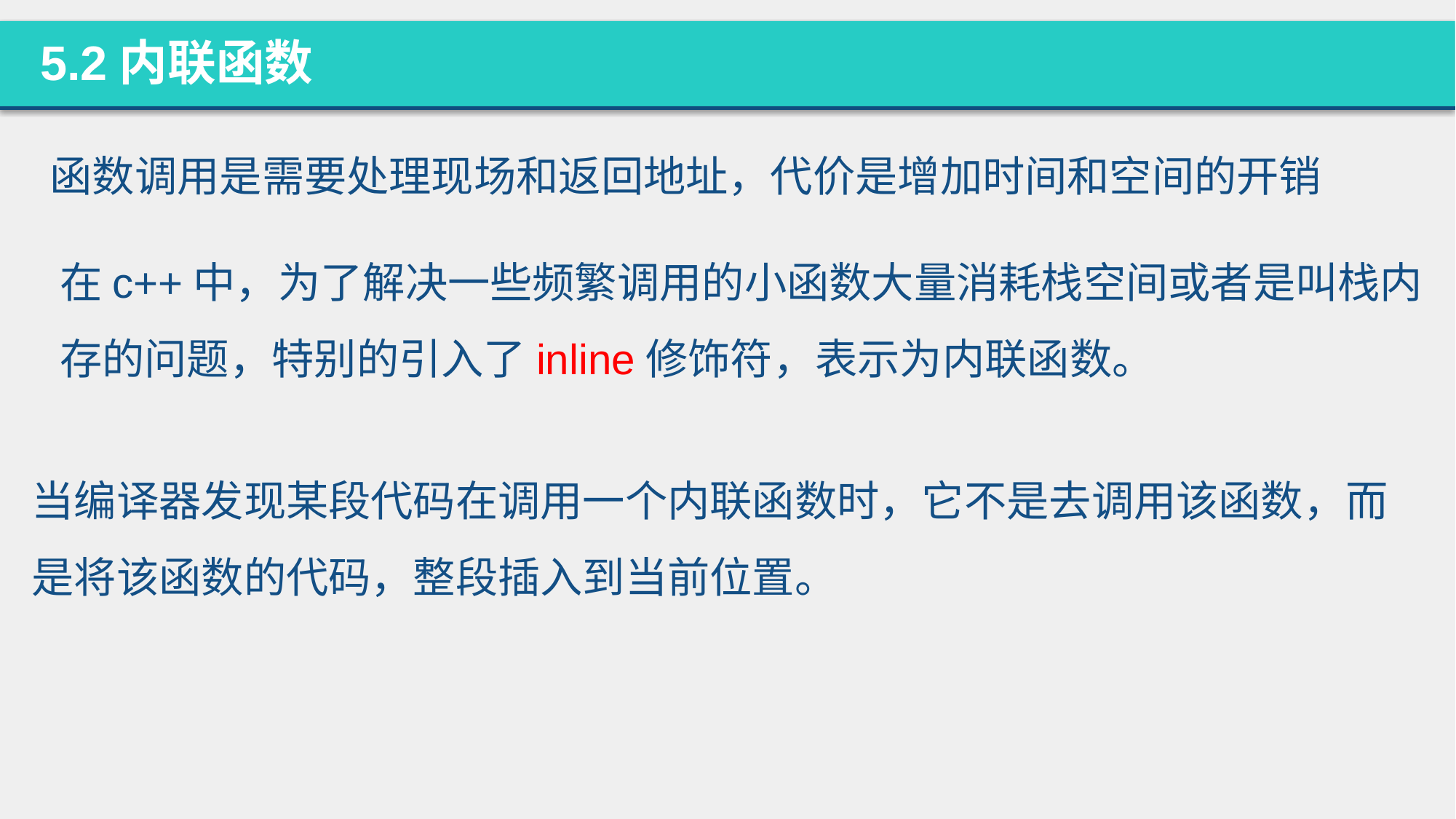

5.2内联函数
函数调用是需要处理现场和返回地址，代价是增加时间和空间的开销
在c++中，为了解决一些频繁调用的小函数大量消耗栈空间或者是叫栈内存的问题，特别的引入了inline修饰符，表示为内联函数。
当编译器发现某段代码在调用一个内联函数时，它不是去调用该函数，而是将该函数的代码，整段插入到当前位置。